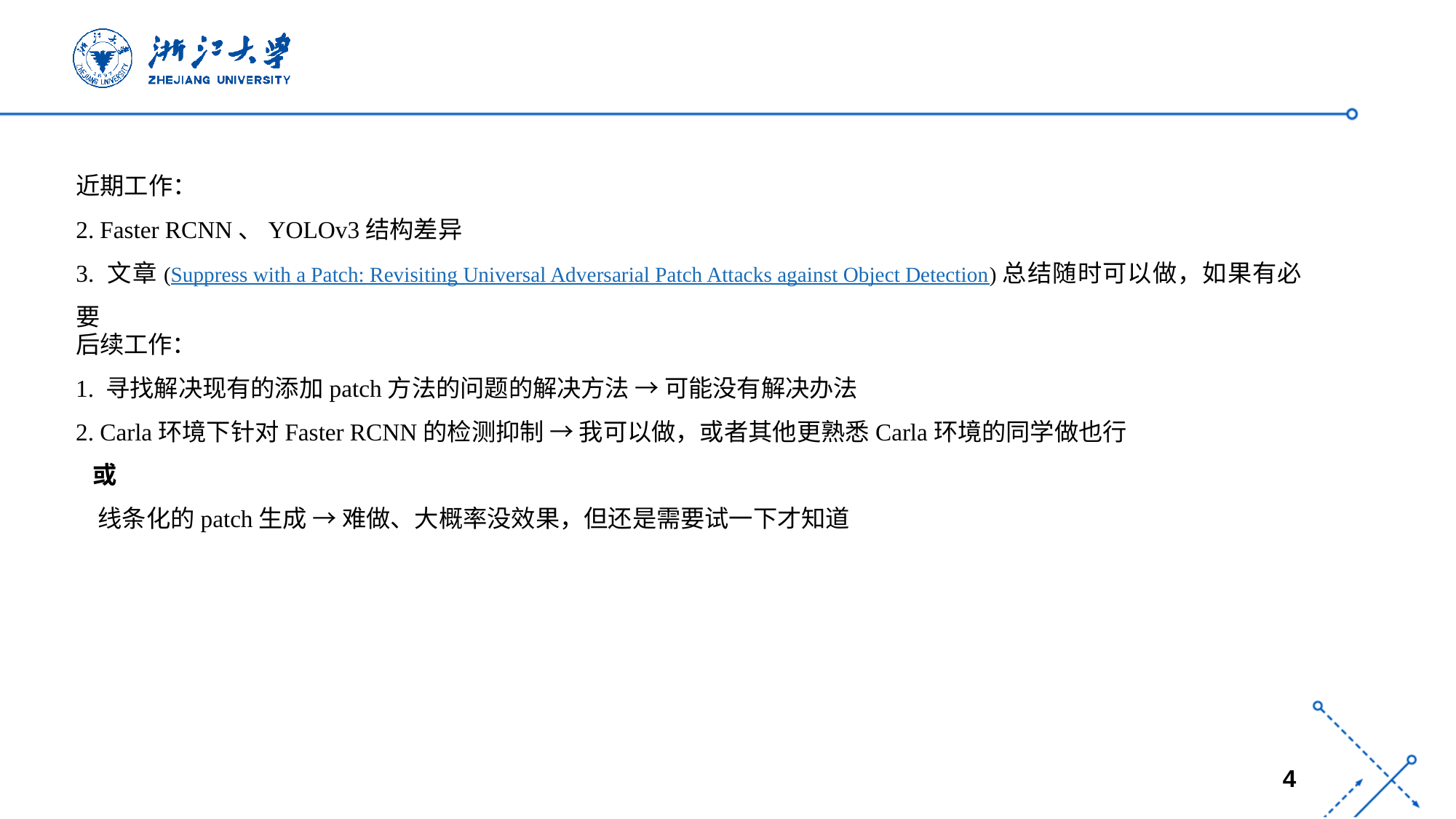

近期工作：
2. Faster RCNN、YOLOv3结构差异
3. 文章(Suppress with a Patch: Revisiting Universal Adversarial Patch Attacks against Object Detection)总结随时可以做，如果有必要
后续工作：
1. 寻找解决现有的添加patch方法的问题的解决方法 → 可能没有解决办法
2. Carla环境下针对Faster RCNN的检测抑制 → 我可以做，或者其他更熟悉Carla环境的同学做也行
  或
   线条化的patch生成 → 难做、大概率没效果，但还是需要试一下才知道